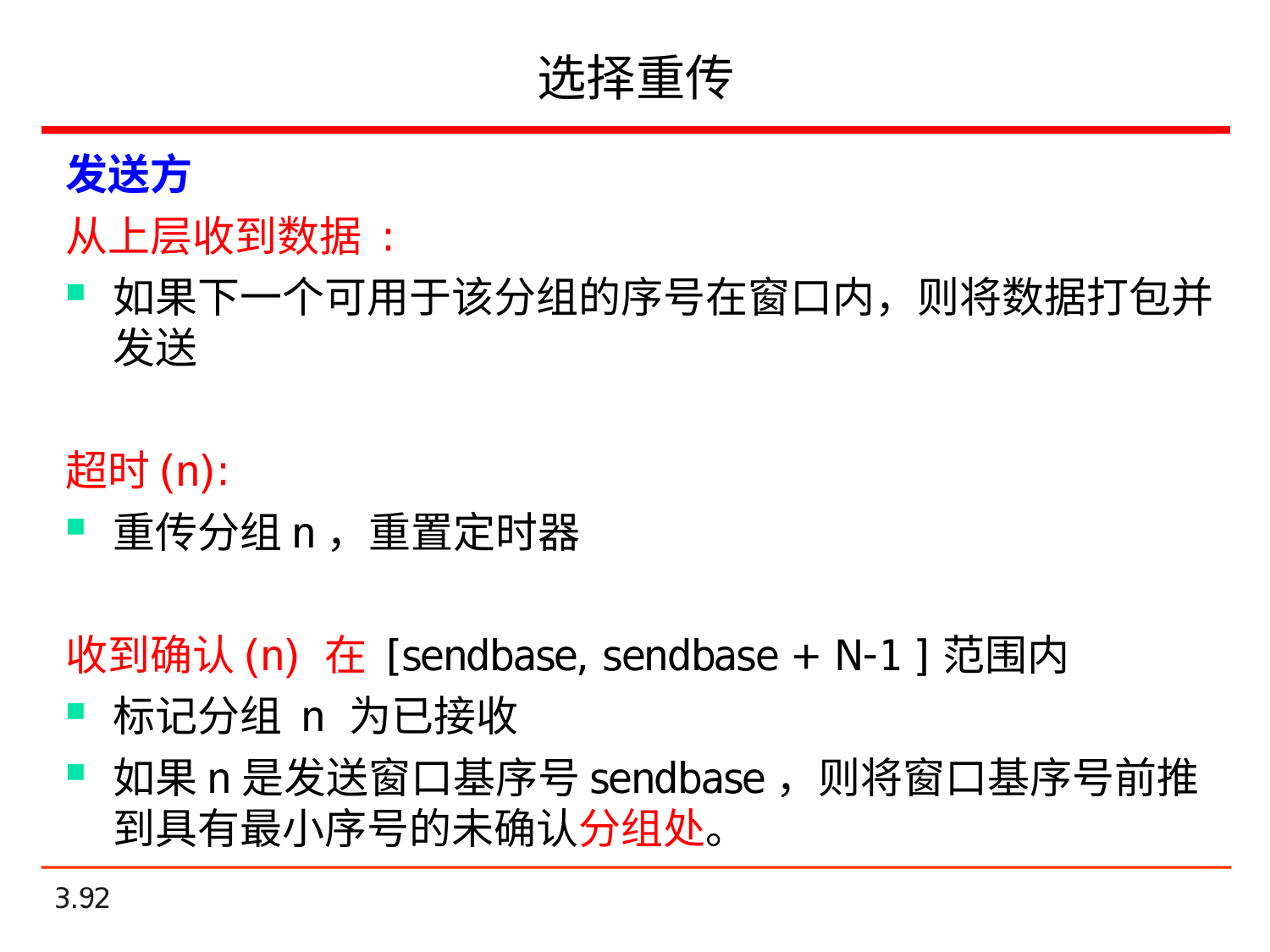

# 选择重传

发送方
从上层收到数据 :
如果下一个可用于该分组的序号在窗口内，则将数据打包并发送

超时(n):
重传分组n，重置定时器

收到确认(n) 在 [sendbase, sendbase + N-1 ]范围内
标记分组 n 为已接收
如果n是发送窗口基序号sendbase，则将窗口基序号前推到具有最小序号的未确认分组处。